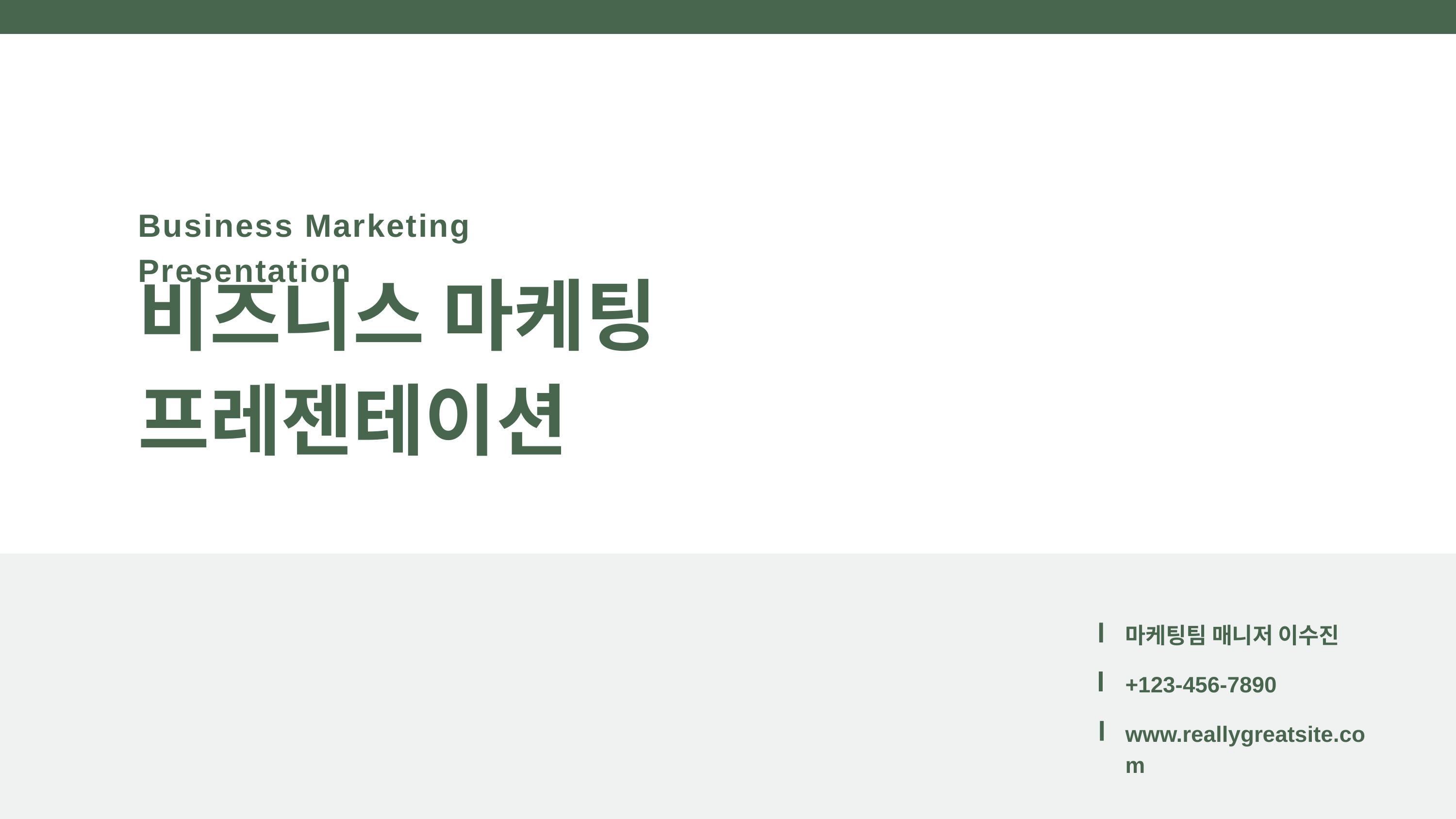

Business Marketing Presentation
비즈니스 마케팅
프레젠테이션

마케팅팀 매니저 이수진

+123-456-7890

www.reallygreatsite.com